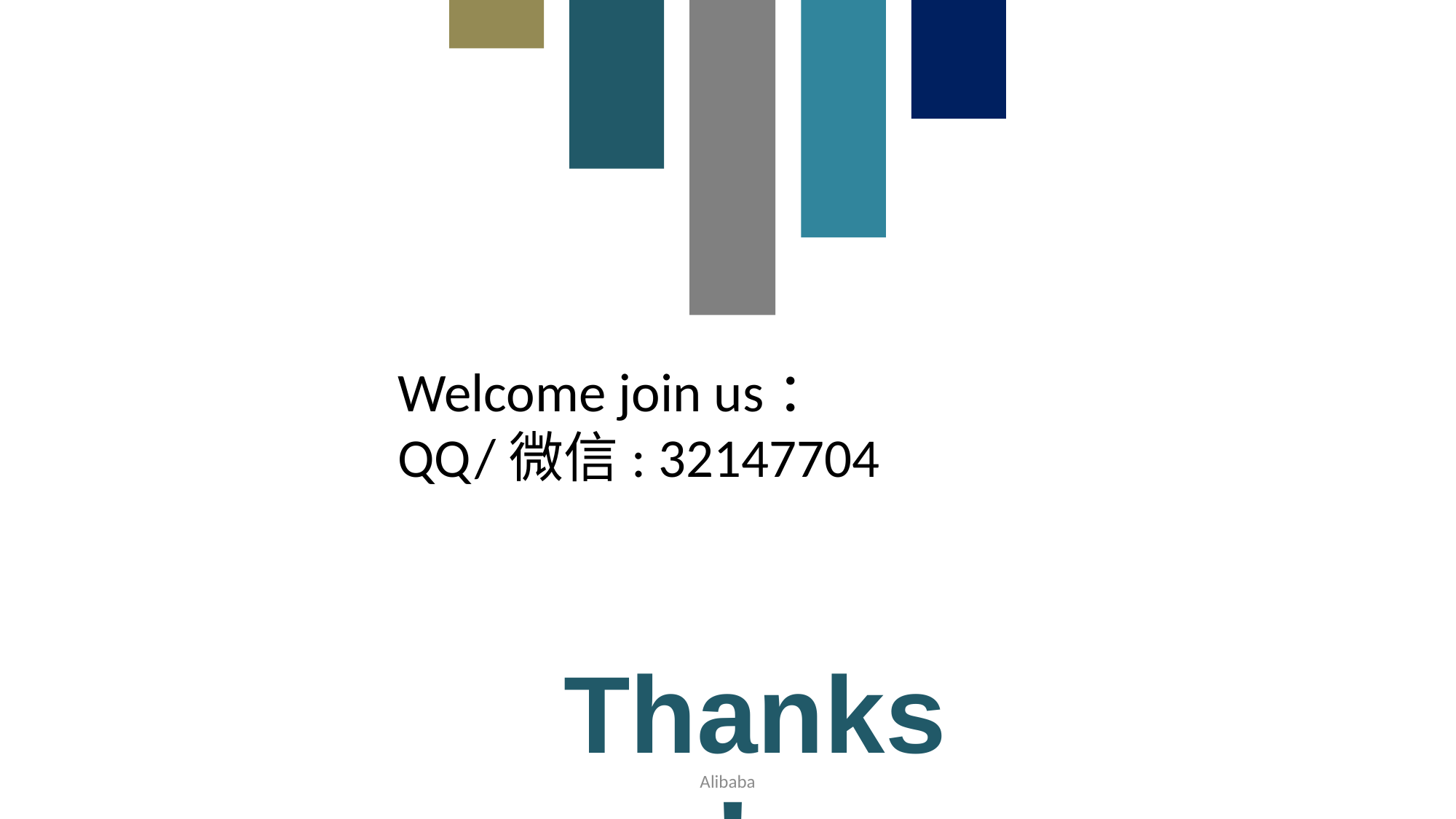

Welcome join us：
QQ/微信: 32147704
Thanks！
Alibaba